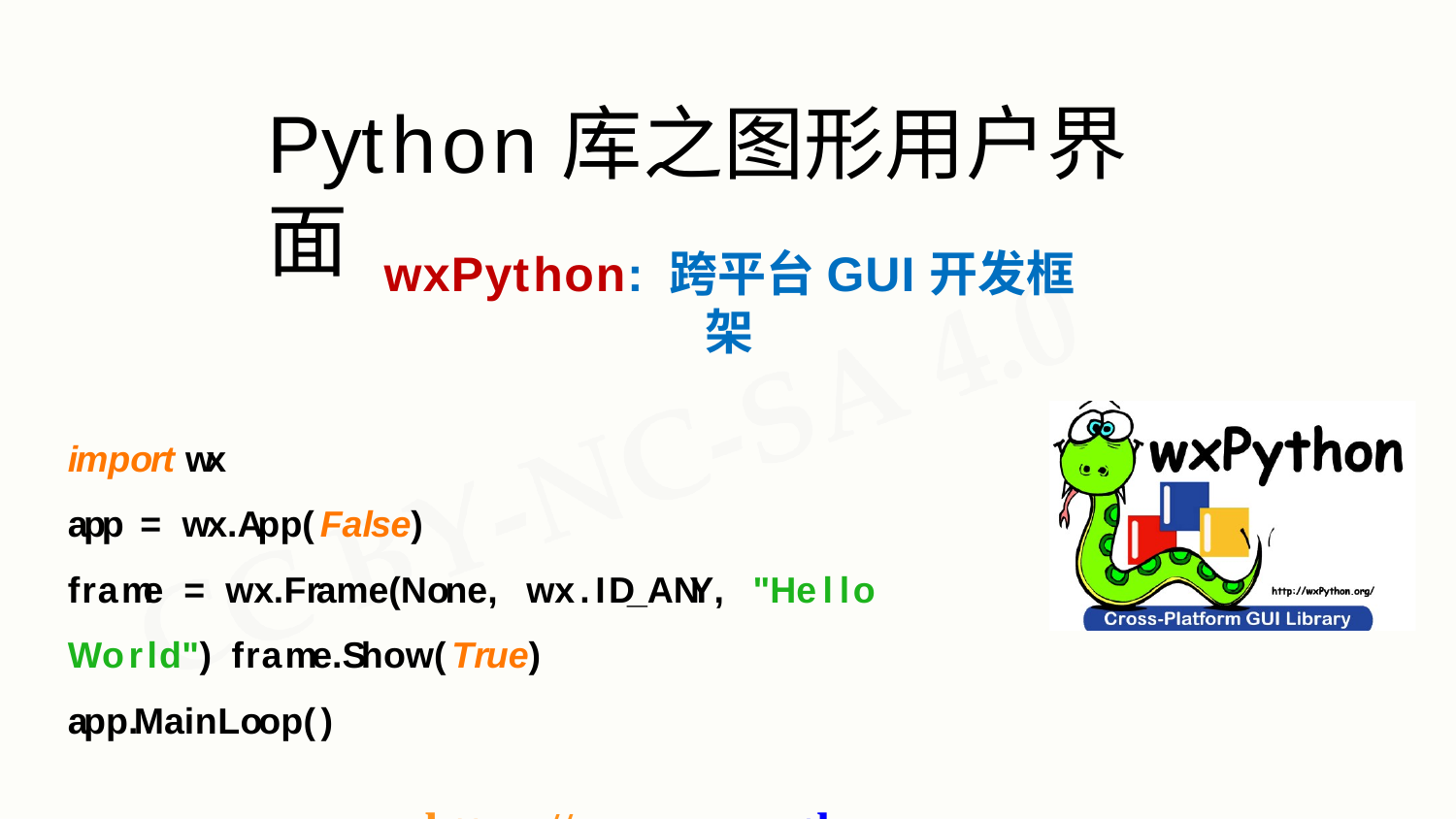

# Python库之图形用户界面
wxPython: 跨平台GUI开发框架

import wx
app  =  wx.App(False)
frame  =  wx.Frame(None,  wx.ID_ANY,  "Hello  World") frame.Show(True)
app.MainLoop()

https://www.wxpython.org